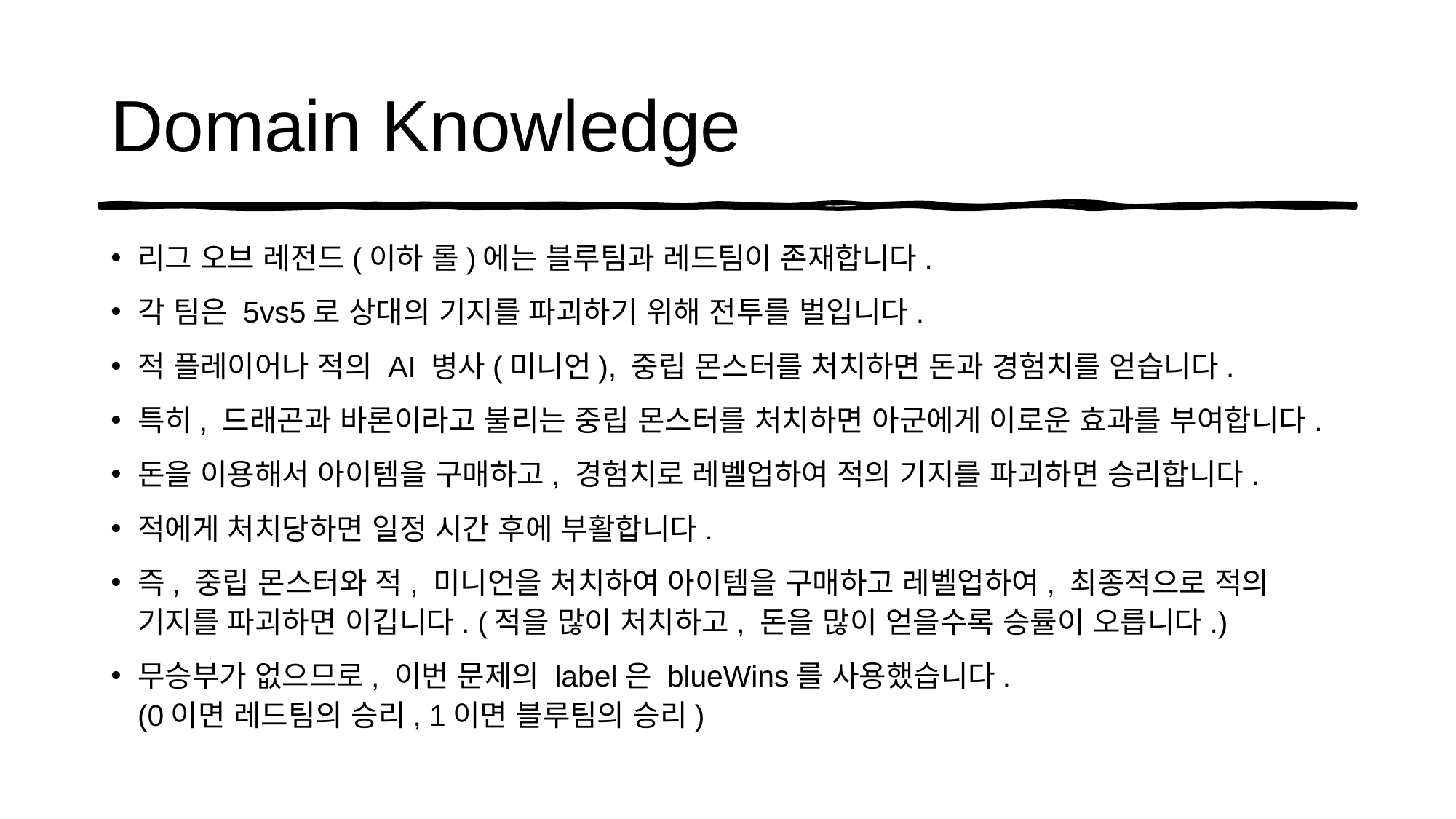

# Domain Knowledge
리그 오브 레전드(이하 롤)에는 블루팀과 레드팀이 존재합니다.
각 팀은 5vs5로 상대의 기지를 파괴하기 위해 전투를 벌입니다.
적 플레이어나 적의 AI 병사(미니언), 중립 몬스터를 처치하면 돈과 경험치를 얻습니다.
특히, 드래곤과 바론이라고 불리는 중립 몬스터를 처치하면 아군에게 이로운 효과를 부여합니다.
돈을 이용해서 아이템을 구매하고, 경험치로 레벨업하여 적의 기지를 파괴하면 승리합니다.
적에게 처치당하면 일정 시간 후에 부활합니다.
즉, 중립 몬스터와 적, 미니언을 처치하여 아이템을 구매하고 레벨업하여, 최종적으로 적의 기지를 파괴하면 이깁니다. (적을 많이 처치하고, 돈을 많이 얻을수록 승률이 오릅니다.)
무승부가 없으므로, 이번 문제의 label은 blueWins를 사용했습니다.
(0이면 레드팀의 승리, 1이면 블루팀의 승리)